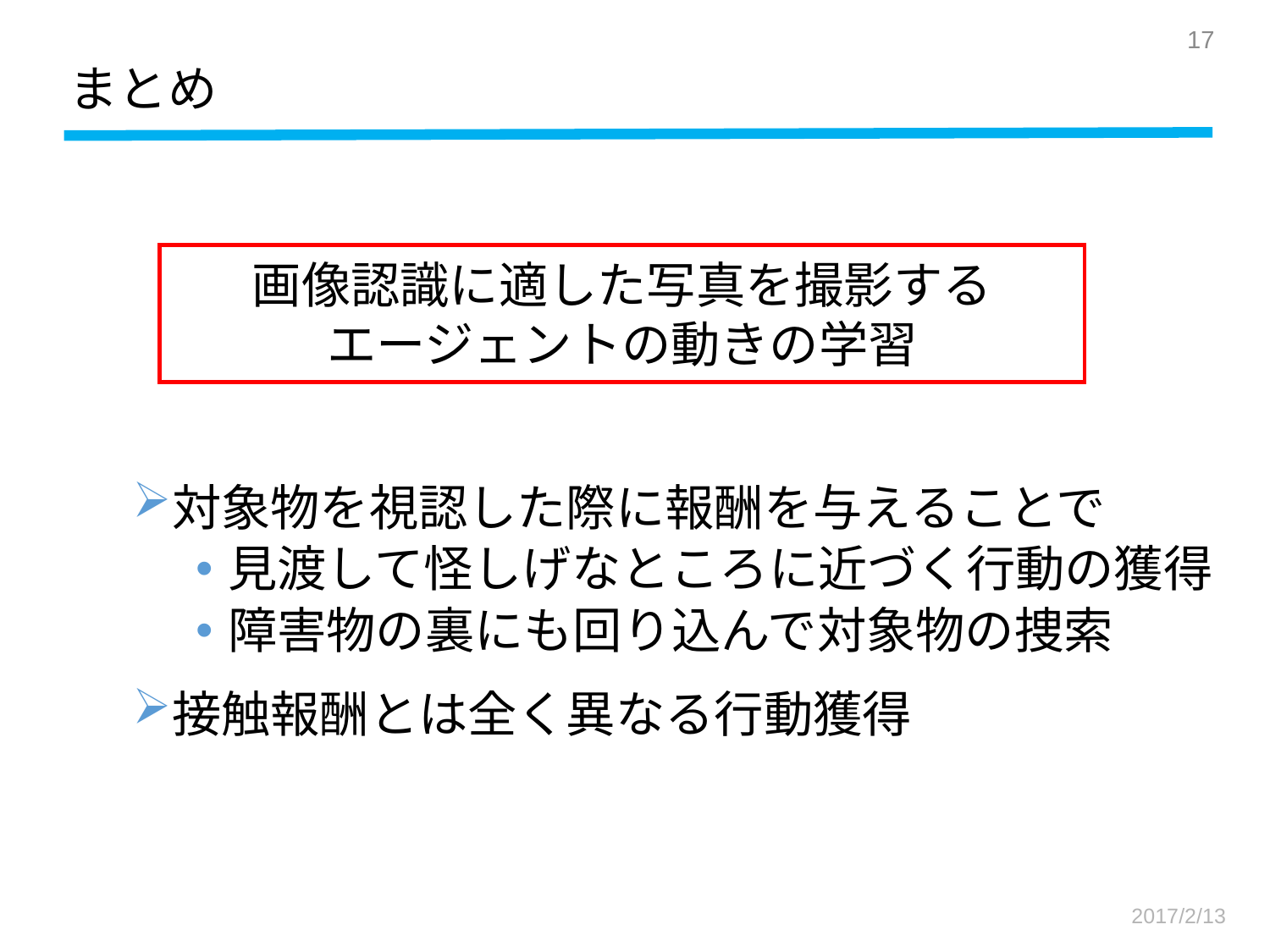

17
# まとめ
画像認識に適した写真を撮影する
エージェントの動きの学習
対象物を視認した際に報酬を与えることで
見渡して怪しげなところに近づく行動の獲得
障害物の裏にも回り込んで対象物の捜索
接触報酬とは全く異なる行動獲得
2017/2/13